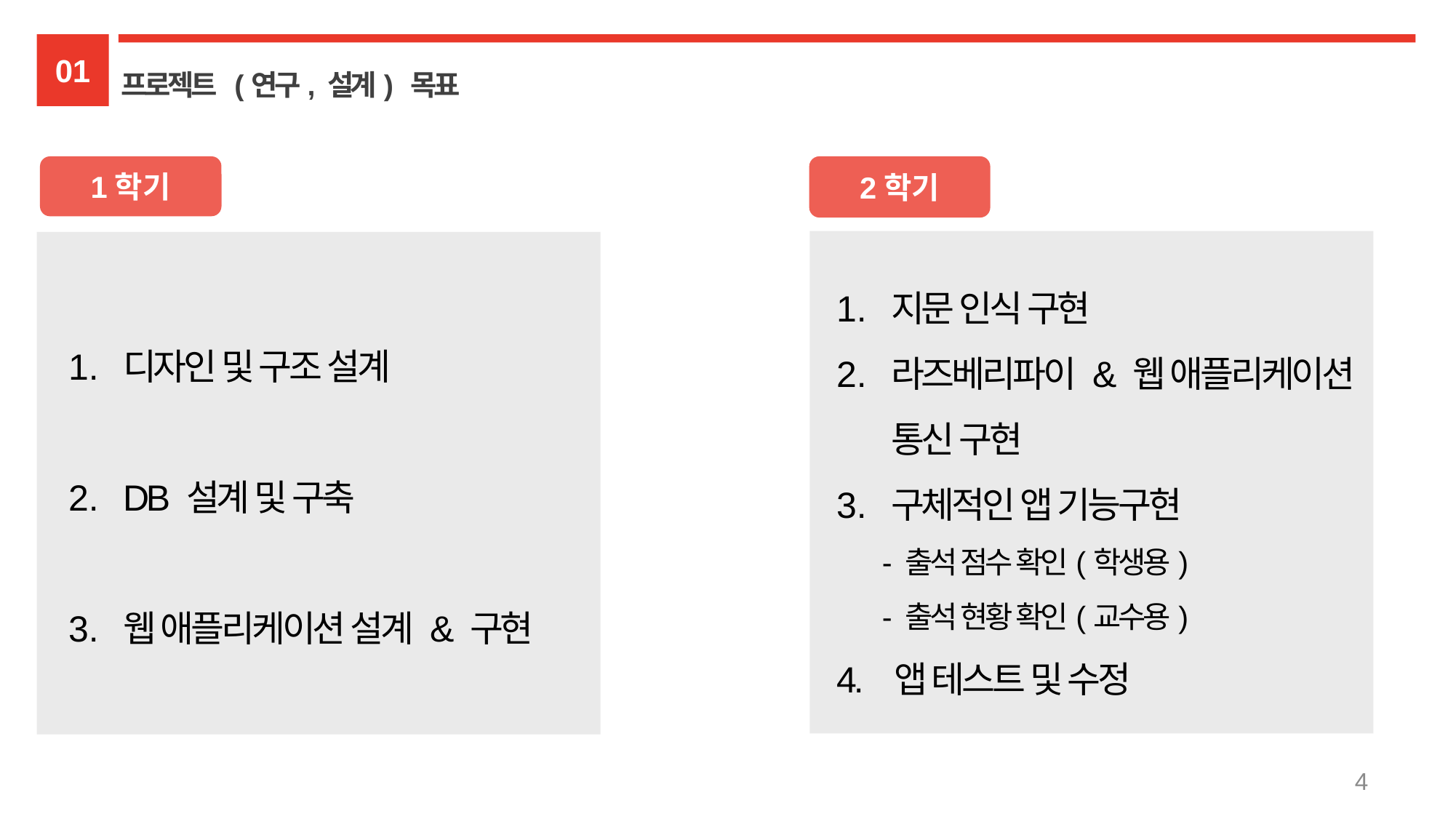

01
프로젝트  (연구, 설계)  목표

1학기
2학기

지문 인식 구현
라즈베리파이 & 웹 애플리케이션 통신 구현
구체적인 앱 기능구현
        - 출석 점수 확인(학생용)
        - 출석 현황 확인(교수용)
4.   앱 테스트 및 수정
디자인 및 구조 설계

DB 설계 및 구축

웹 애플리케이션 설계 & 구현
4